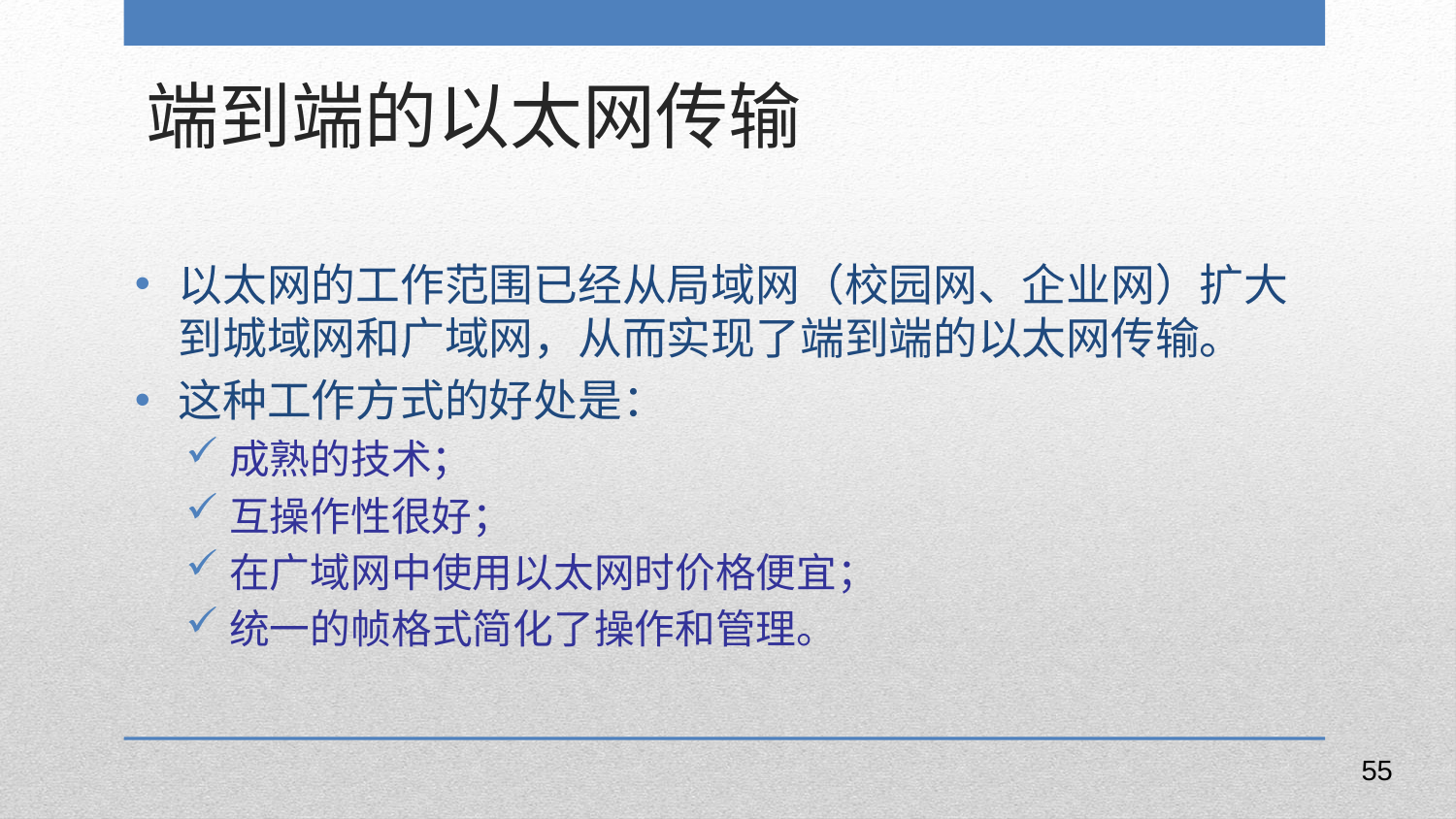

端到端的以太网传输
以太网的工作范围已经从局域网（校园网、企业网）扩大到城域网和广域网，从而实现了端到端的以太网传输。
这种工作方式的好处是：
成熟的技术；
互操作性很好；
在广域网中使用以太网时价格便宜；
统一的帧格式简化了操作和管理。
55